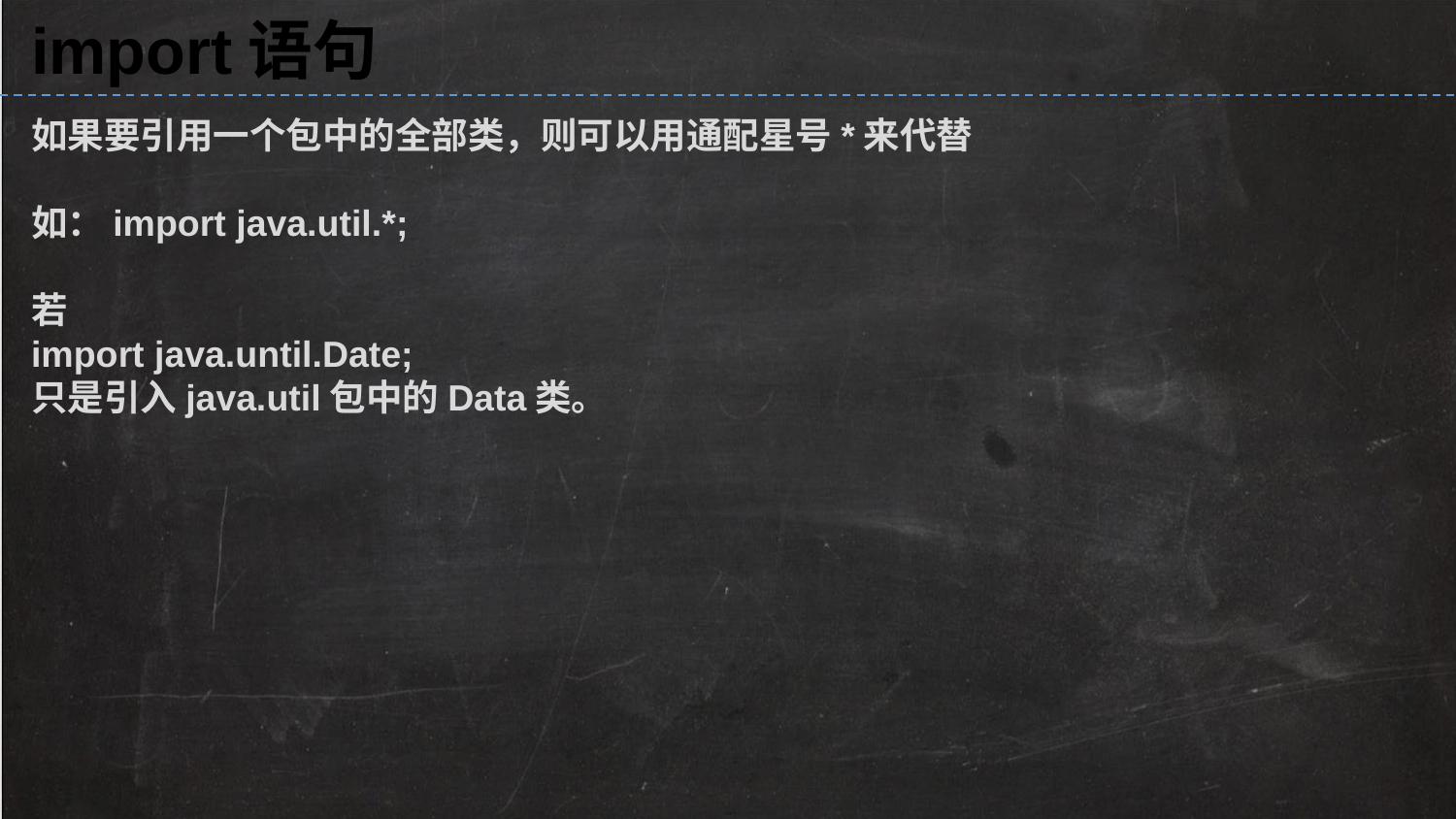

import语句
如果要引用一个包中的全部类，则可以用通配星号*来代替

如：import java.util.*;

若
import java.until.Date;
只是引入java.util包中的Data类。